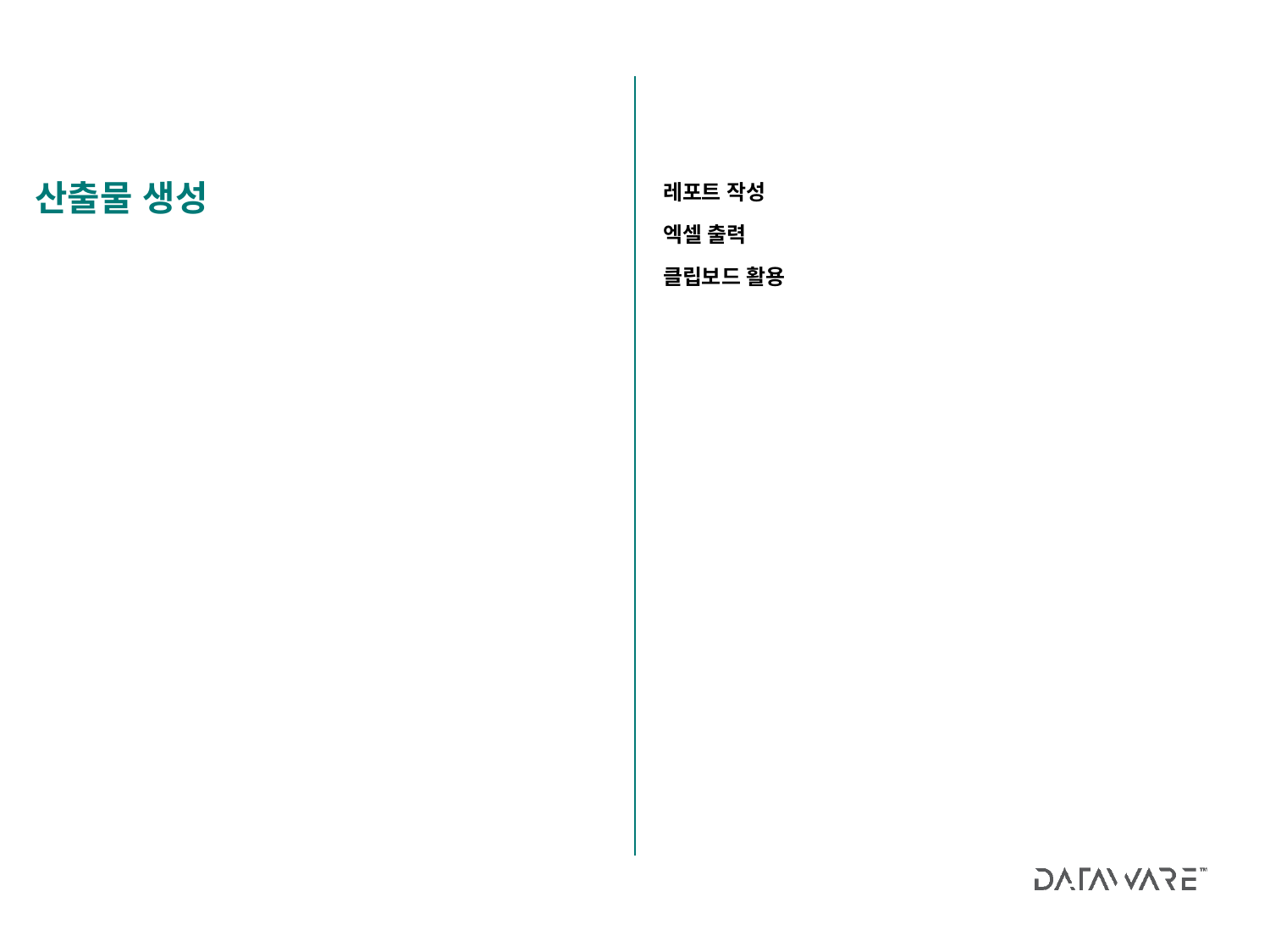

레포트 작성
엑셀 출력
클립보드 활용
산출물 생성